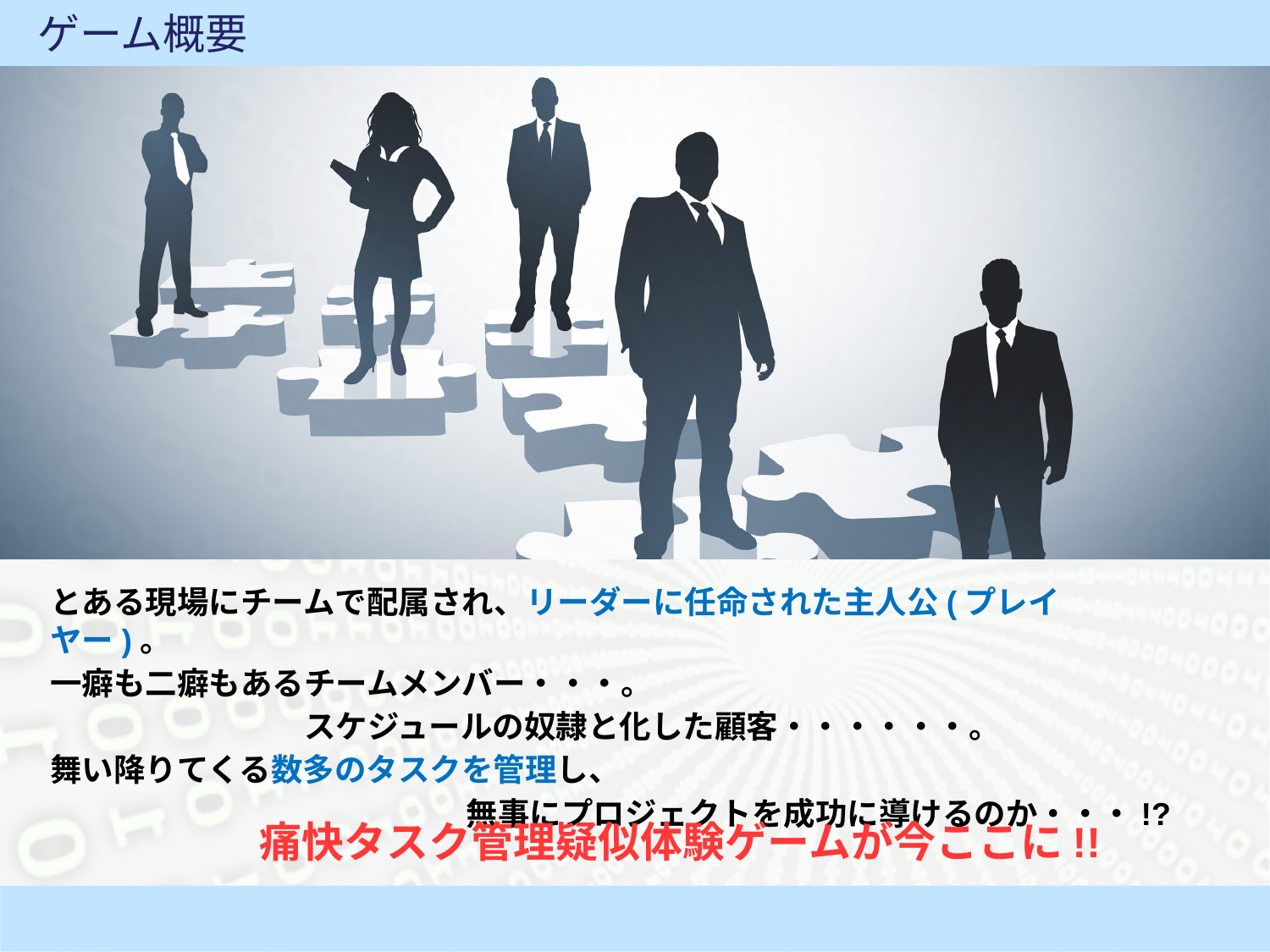

# ゲーム概要

とある現場にチームで配属され、リーダーに任命された主人公(プレイヤー)。
一癖も二癖もあるチームメンバー・・・。
		スケジュールの奴隷と化した顧客・・・・・・。
舞い降りてくる数多のタスクを管理し、
無事にプロジェクトを成功に導けるのか・・・!?
痛快タスク管理疑似体験ゲームが今ここに!!